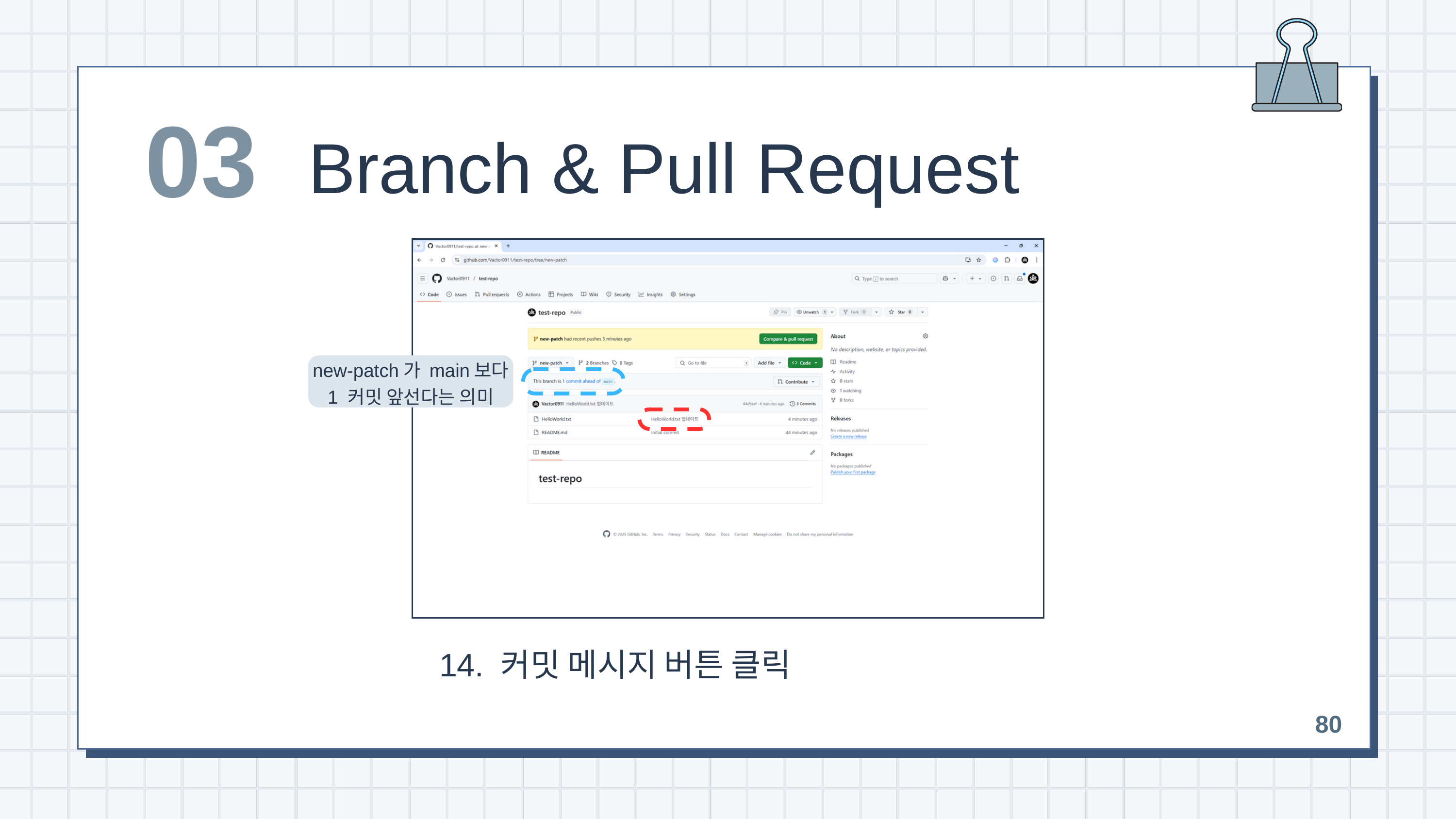

03
Branch & Pull Request

new-patch가 main보다
1 커밋 앞선다는 의미

   14. 커밋 메시지 버튼 클릭
80